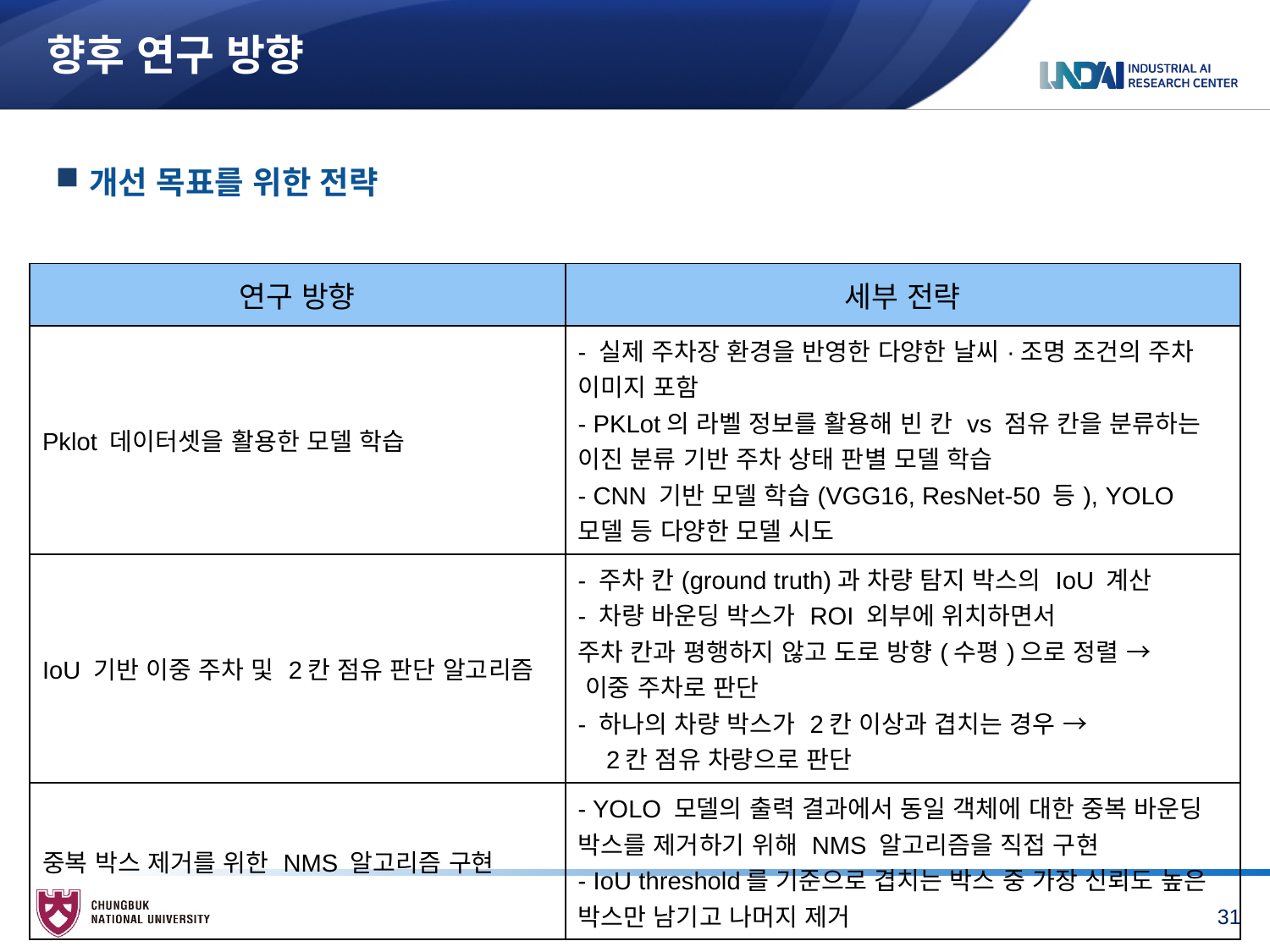

# 향후 연구 방향
개선 목표를 위한 전략
| 연구 방향 | 세부 전략 |
| --- | --- |
| Pklot 데이터셋을 활용한 모델 학습 | - 실제 주차장 환경을 반영한 다양한 날씨·조명 조건의 주차 이미지 포함 - PKLot의 라벨 정보를 활용해 빈 칸 vs 점유 칸을 분류하는 이진 분류 기반 주차 상태 판별 모델 학습 - CNN 기반 모델 학습(VGG16, ResNet-50 등), YOLO 모델 등 다양한 모델 시도 |
| IoU 기반 이중 주차 및 2칸 점유 판단 알고리즘 | - 주차 칸(ground truth)과 차량 탐지 박스의 IoU 계산 - 차량 바운딩 박스가 ROI 외부에 위치하면서 주차 칸과 평행하지 않고 도로 방향(수평)으로 정렬 → 이중 주차로 판단 - 하나의 차량 박스가 2칸 이상과 겹치는 경우 → 2칸 점유 차량으로 판단 |
| 중복 박스 제거를 위한 NMS 알고리즘 구현 | - YOLO 모델의 출력 결과에서 동일 객체에 대한 중복 바운딩 박스를 제거하기 위해 NMS 알고리즘을 직접 구현 - IoU threshold를 기준으로 겹치는 박스 중 가장 신뢰도 높은 박스만 남기고 나머지 제거 |